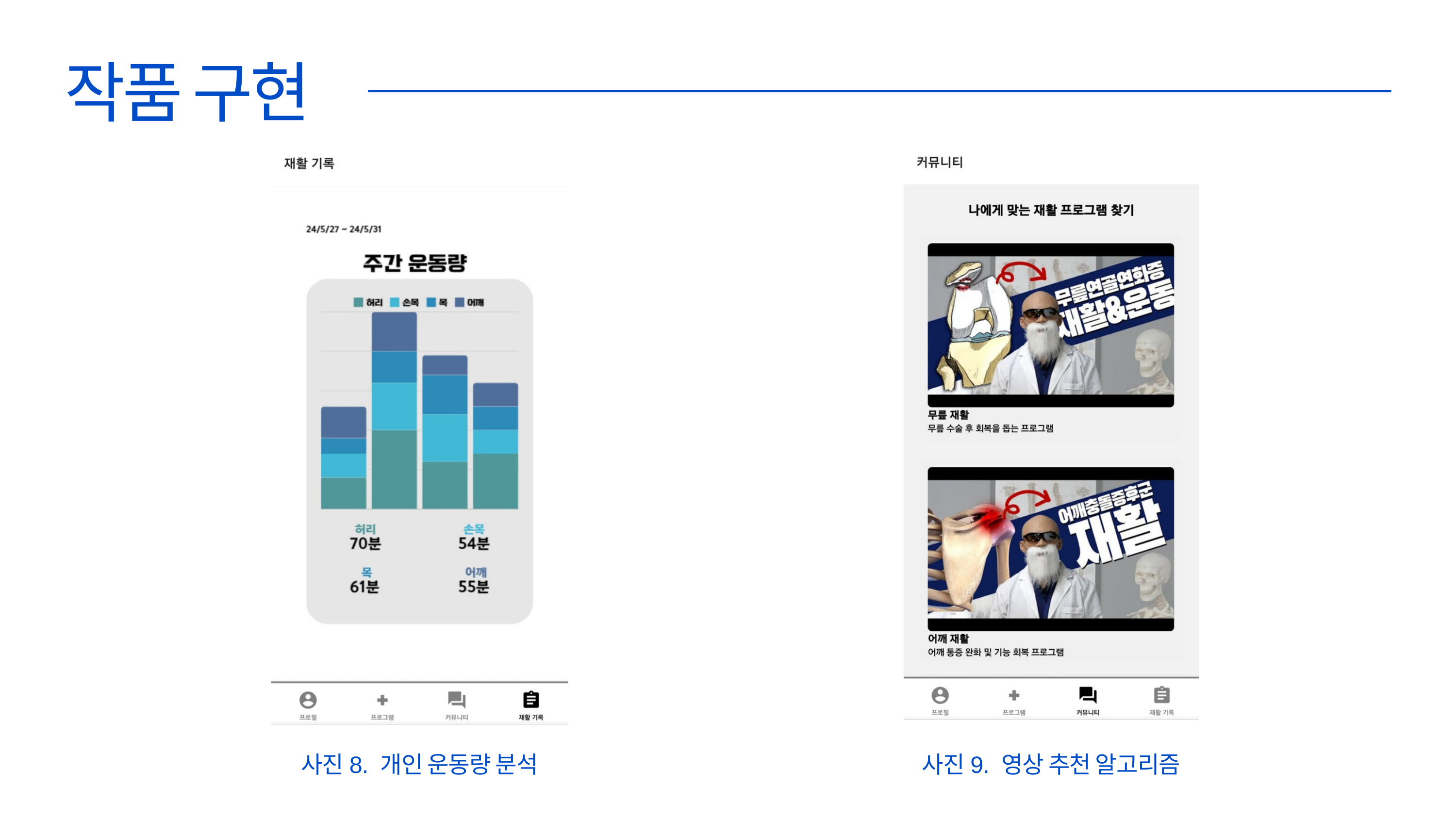

작품 구현

사진8. 개인 운동량 분석
사진9. 영상 추천 알고리즘